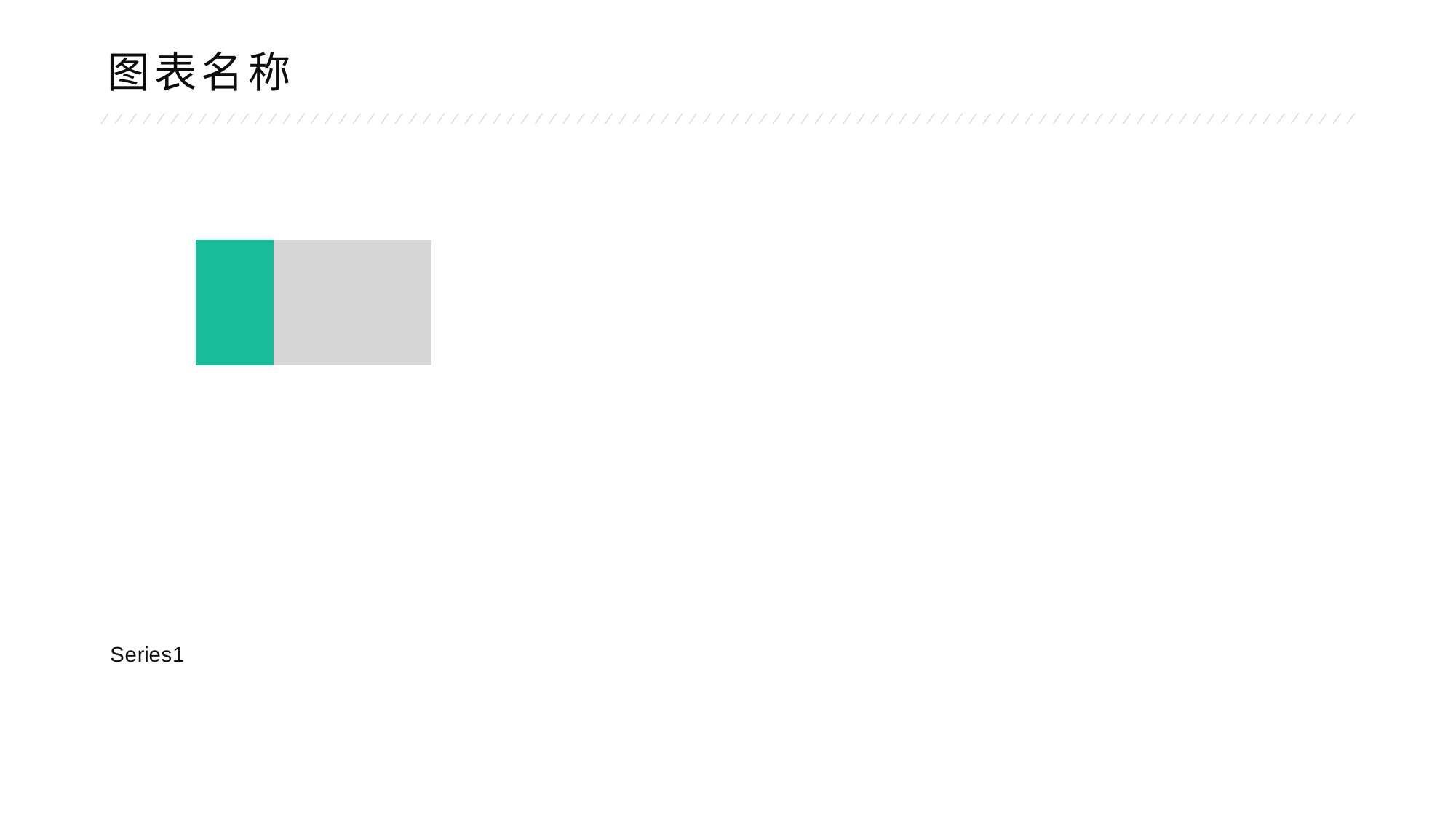

图表名称

### Chart

| Category | 列1 | 系列 2 |  |
|---|---|---|---|
| 产品五 | 1.0 | 0.33 | 0.5 |
| 产品四 | 1.0 | 0.3 | 1.5 |
| 产品三 | 1.0 | 0.75 | 2.5 |
| 产品二 | 1.0 | 0.5 | 3.5 |
| 产品一 | 1.0 | 0.3 | 4.5 |